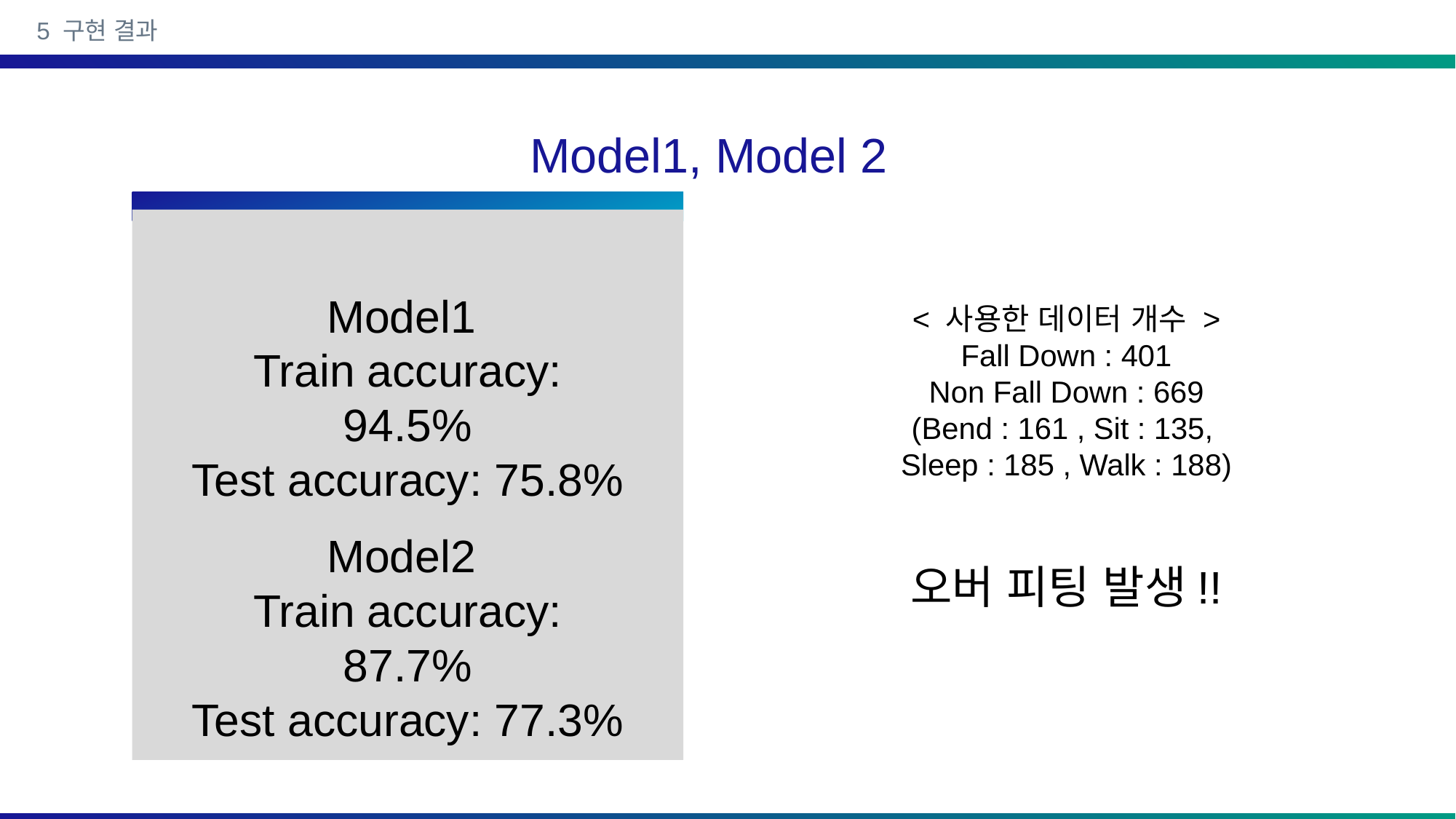

5 구현 결과

Model1, Model 2

Model1
Train accuracy: 94.5%
Test accuracy: 75.8%
< 사용한 데이터 개수 >
Fall Down : 401
Non Fall Down : 669
(Bend : 161 , Sit : 135,
Sleep : 185 , Walk : 188)

오버 피팅 발생!!
Model2
Train accuracy: 87.7%
Test accuracy: 77.3%